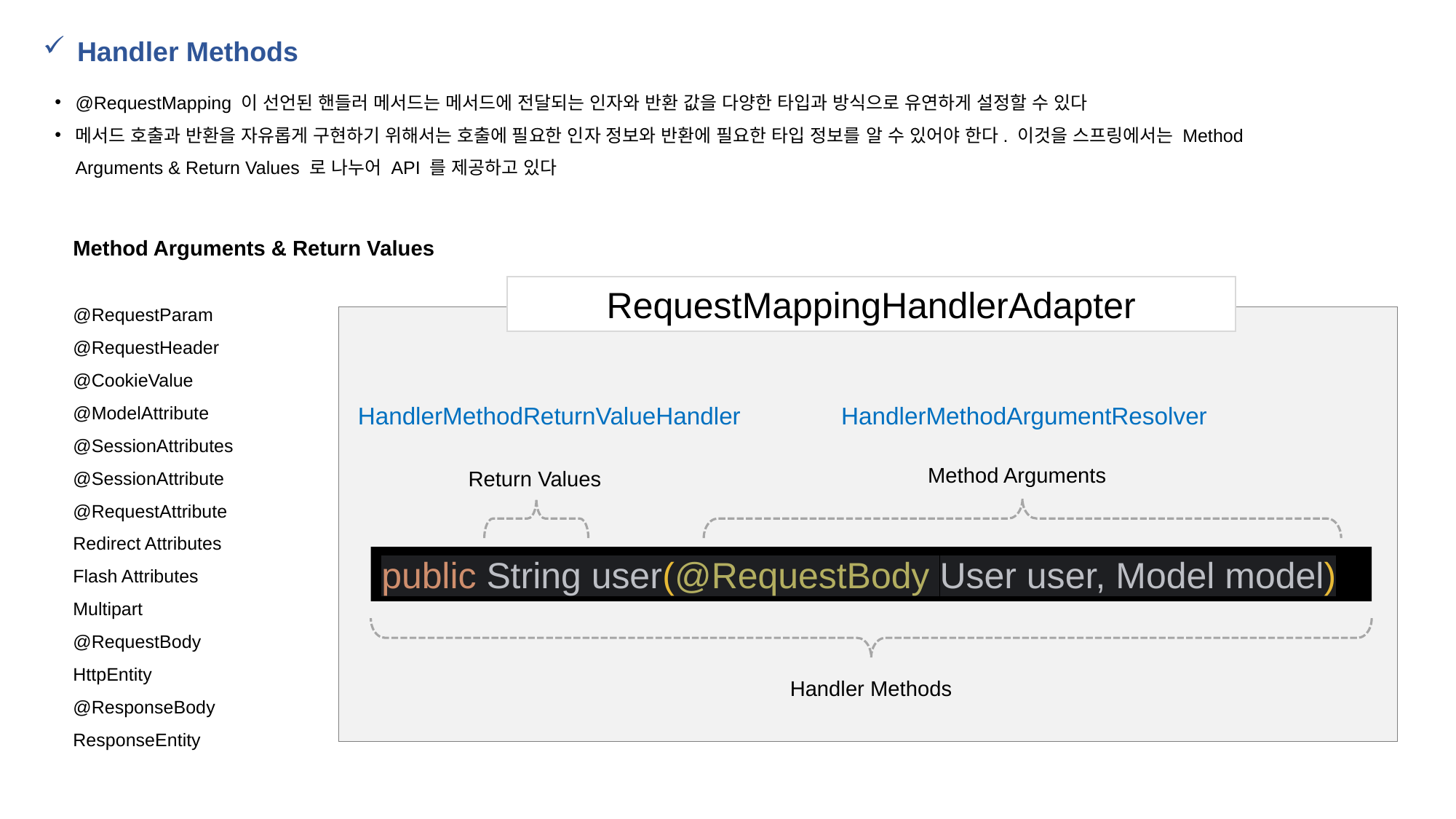

Handler Methods
@RequestMapping 이 선언된 핸들러 메서드는 메서드에 전달되는 인자와 반환 값을 다양한 타입과 방식으로 유연하게 설정할 수 있다
메서드 호출과 반환을 자유롭게 구현하기 위해서는 호출에 필요한 인자 정보와 반환에 필요한 타입 정보를 알 수 있어야 한다. 이것을 스프링에서는 Method Arguments & Return Values 로 나누어 API 를 제공하고 있다

Method Arguments & Return Values

@RequestParam
@RequestHeader
@CookieValue
@ModelAttribute
@SessionAttributes
@SessionAttribute
@RequestAttribute
Redirect Attributes
Flash Attributes
Multipart
@RequestBody
HttpEntity
@ResponseBody
ResponseEntity
RequestMappingHandlerAdapter

HandlerMethodReturnValueHandler
HandlerMethodArgumentResolver
Method Arguments
Return Values

public String user(@RequestBody User user, Model model)
Handler Methods